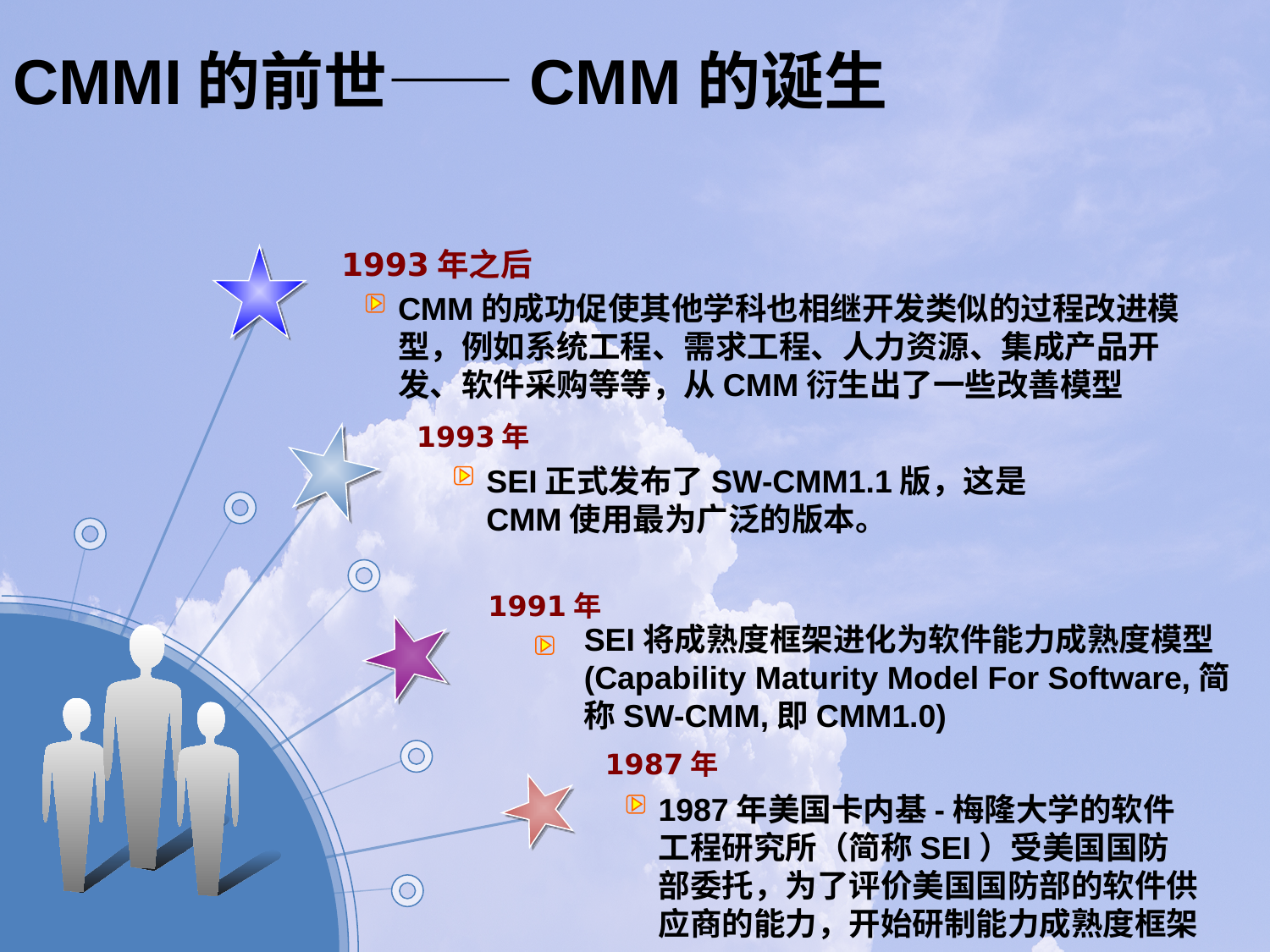

# CMMI的前世——CMM的诞生
1993年之后

CMM的成功促使其他学科也相继开发类似的过程改进模型，例如系统工程、需求工程、人力资源、集成产品开发、软件采购等等，从CMM衍生出了一些改善模型

1993年

SEI正式发布了SW-CMM1.1版，这是CMM使用最为广泛的版本。

1991年

SEI将成熟度框架进化为软件能力成熟度模型(Capability Maturity Model For Software,简称SW-CMM,即CMM1.0)

1987年

1987年美国卡内基-梅隆大学的软件工程研究所（简称SEI）受美国国防部委托，为了评价美国国防部的软件供应商的能力，开始研制能力成熟度框架